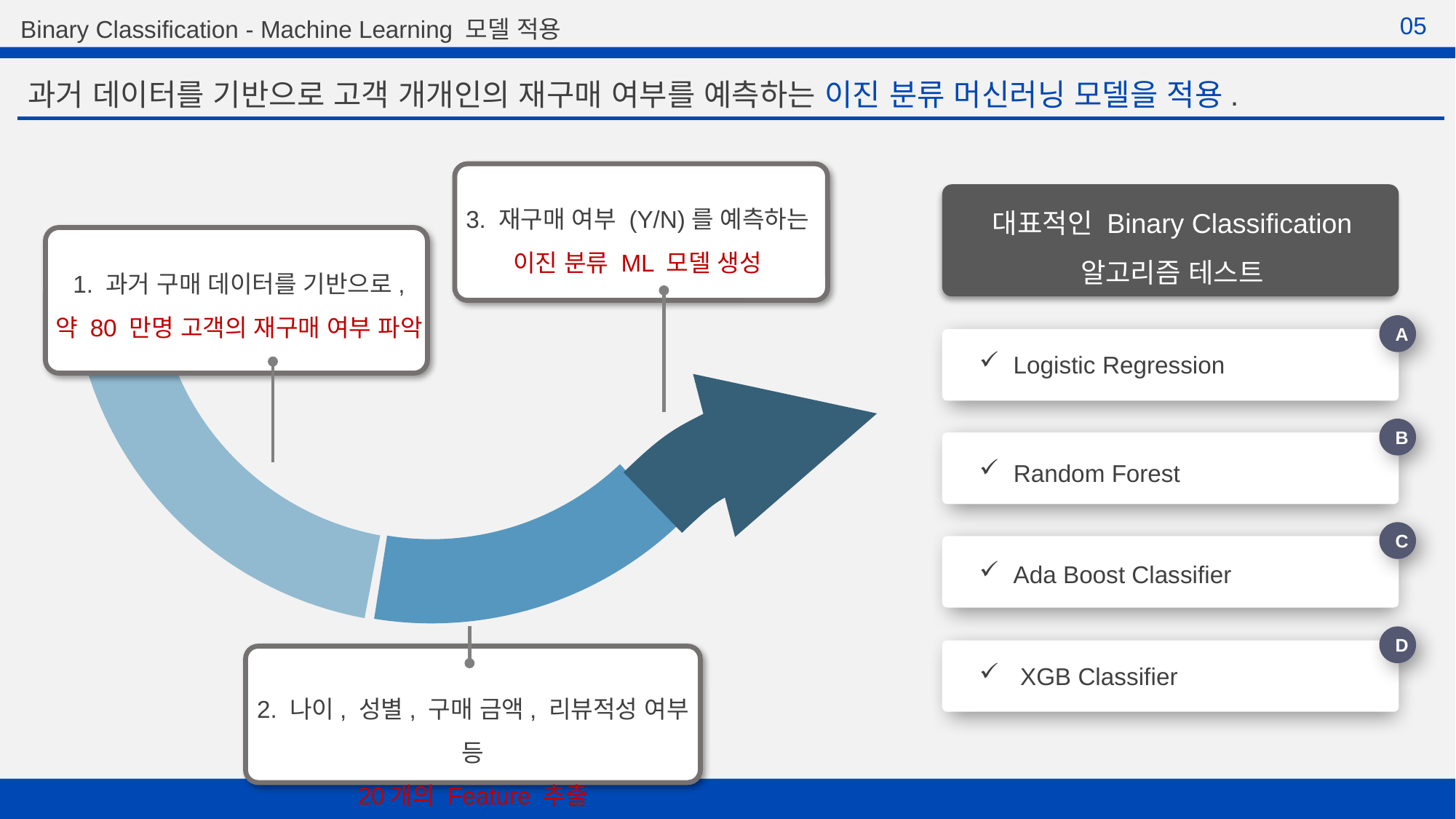

05
Binary Classification - Machine Learning 모델 적용

과거 데이터를 기반으로 고객 개개인의 재구매 여부를 예측하는 이진 분류 머신러닝 모델을 적용.

3. 재구매 여부 (Y/N)를 예측하는
이진 분류 ML 모델 생성

대표적인 Binary Classification 알고리즘 테스트

1. 과거 구매 데이터를 기반으로,
약 80 만명 고객의 재구매 여부 파악

A

Logistic Regression
B

Random Forest
C

Ada Boost Classifier
D

 XGB Classifier
2. 나이, 성별, 구매 금액, 리뷰적성 여부 등
20개의 Feature 추출